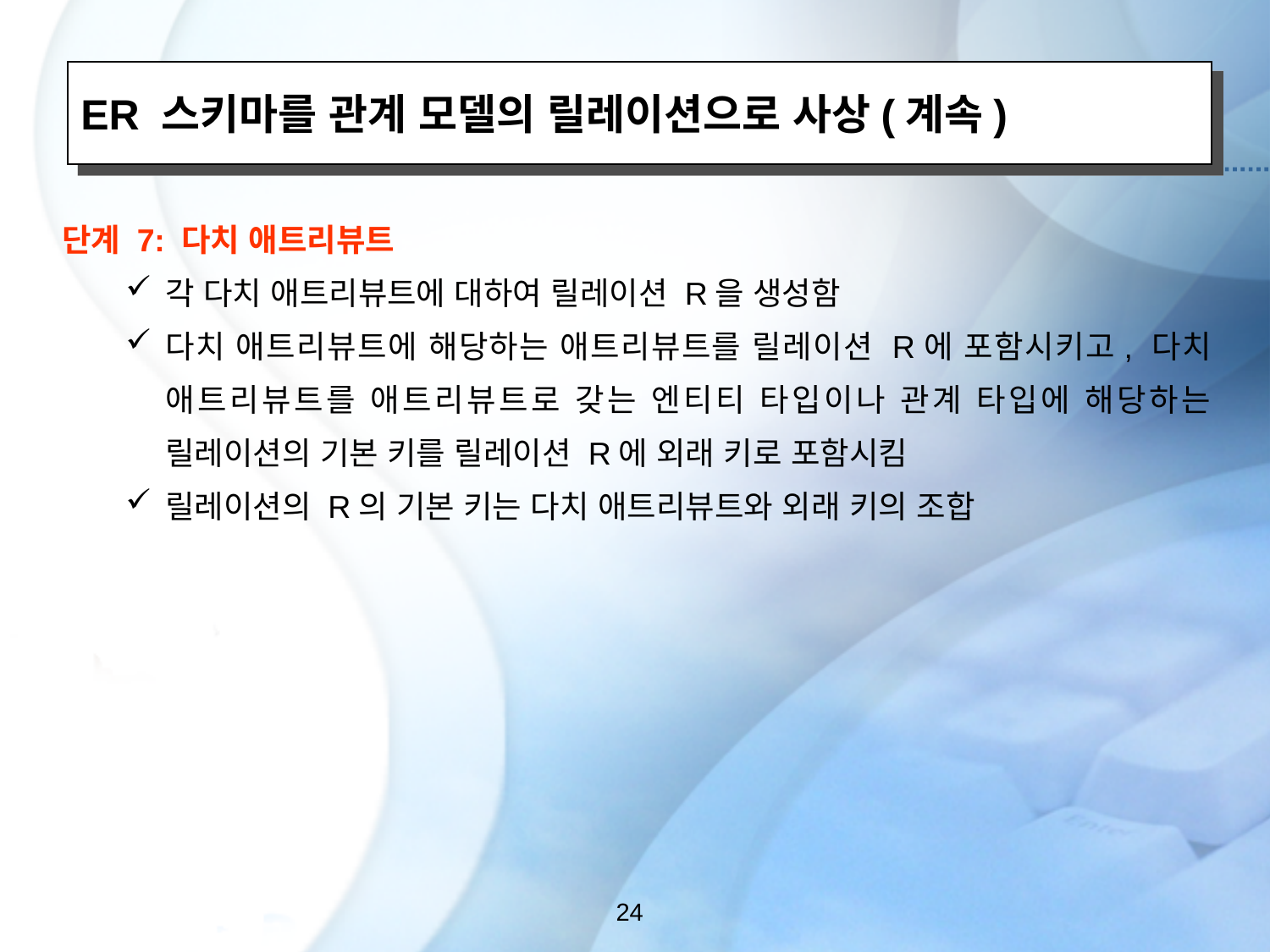

ER 스키마를 관계 모델의 릴레이션으로 사상(계속)
단계 7: 다치 애트리뷰트
각 다치 애트리뷰트에 대하여 릴레이션 R을 생성함
다치 애트리뷰트에 해당하는 애트리뷰트를 릴레이션 R에 포함시키고, 다치 애트리뷰트를 애트리뷰트로 갖는 엔티티 타입이나 관계 타입에 해당하는 릴레이션의 기본 키를 릴레이션 R에 외래 키로 포함시킴
릴레이션의 R의 기본 키는 다치 애트리뷰트와 외래 키의 조합
24